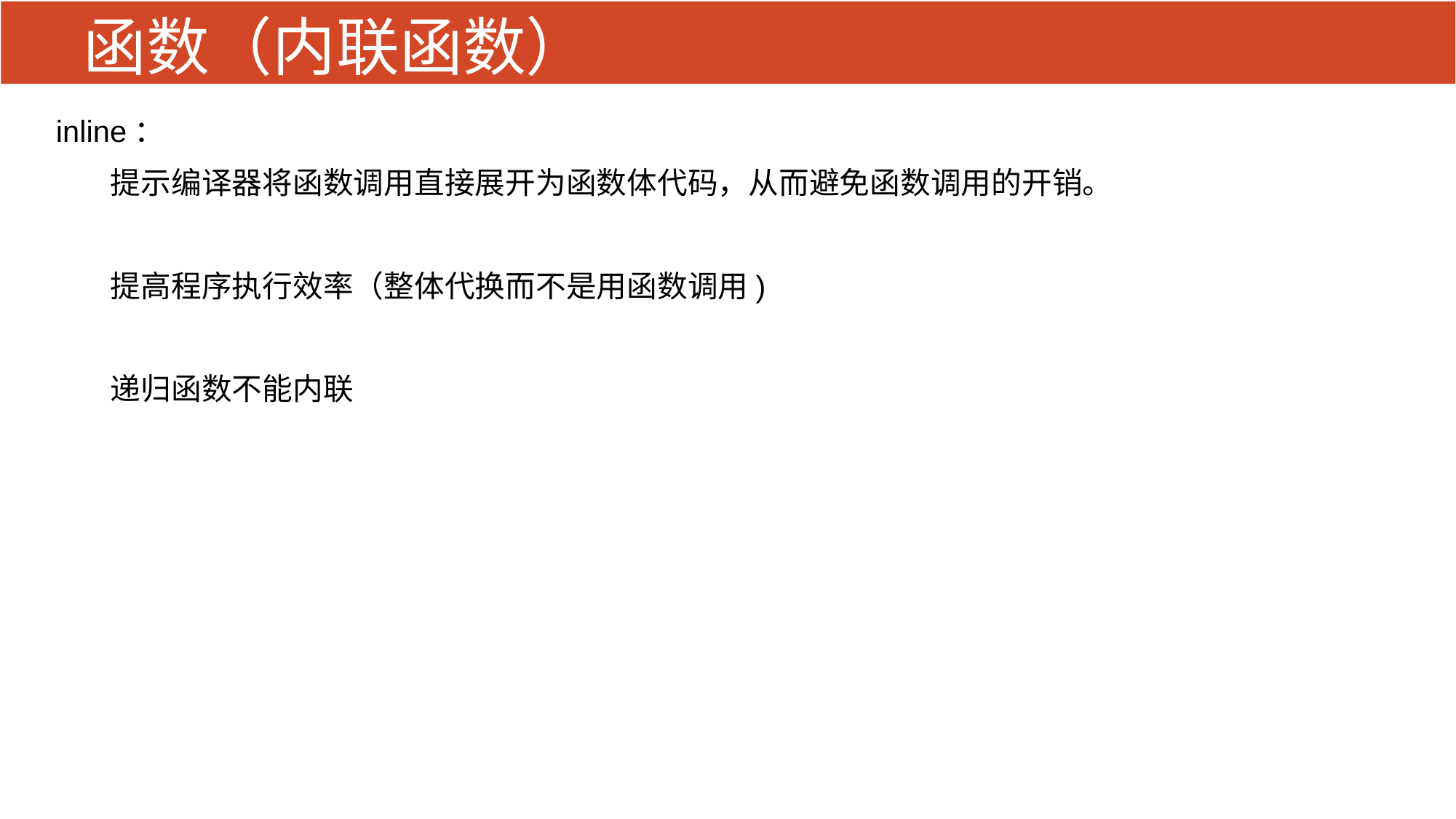

# 函数（内联函数）
inline：
提示编译器将函数调用直接展开为函数体代码，从而避免函数调用的开销。

提高程序执行效率（整体代换而不是用函数调用)

递归函数不能内联